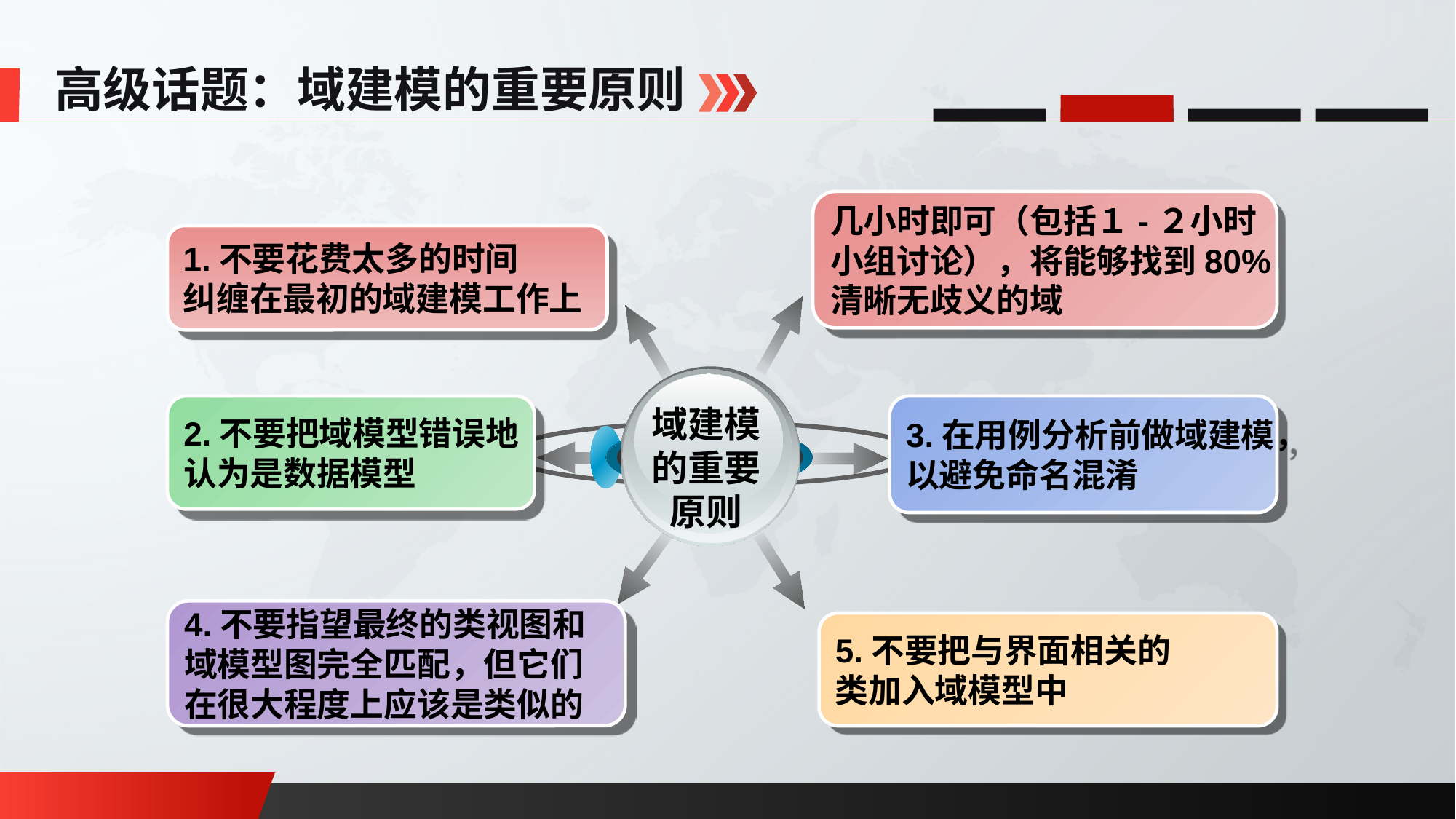

高级话题：域建模的重要原则

几小时即可（包括１-２小时
小组讨论），将能够找到80%
清晰无歧义的域
1.不要花费太多的时间
纠缠在最初的域建模工作上

域建模的重要原则

2.不要把域模型错误地
认为是数据模型
3.在用例分析前做域建模，
以避免命名混淆

4.不要指望最终的类视图和
域模型图完全匹配，但它们
在很大程度上应该是类似的
5.不要把与界面相关的
类加入域模型中